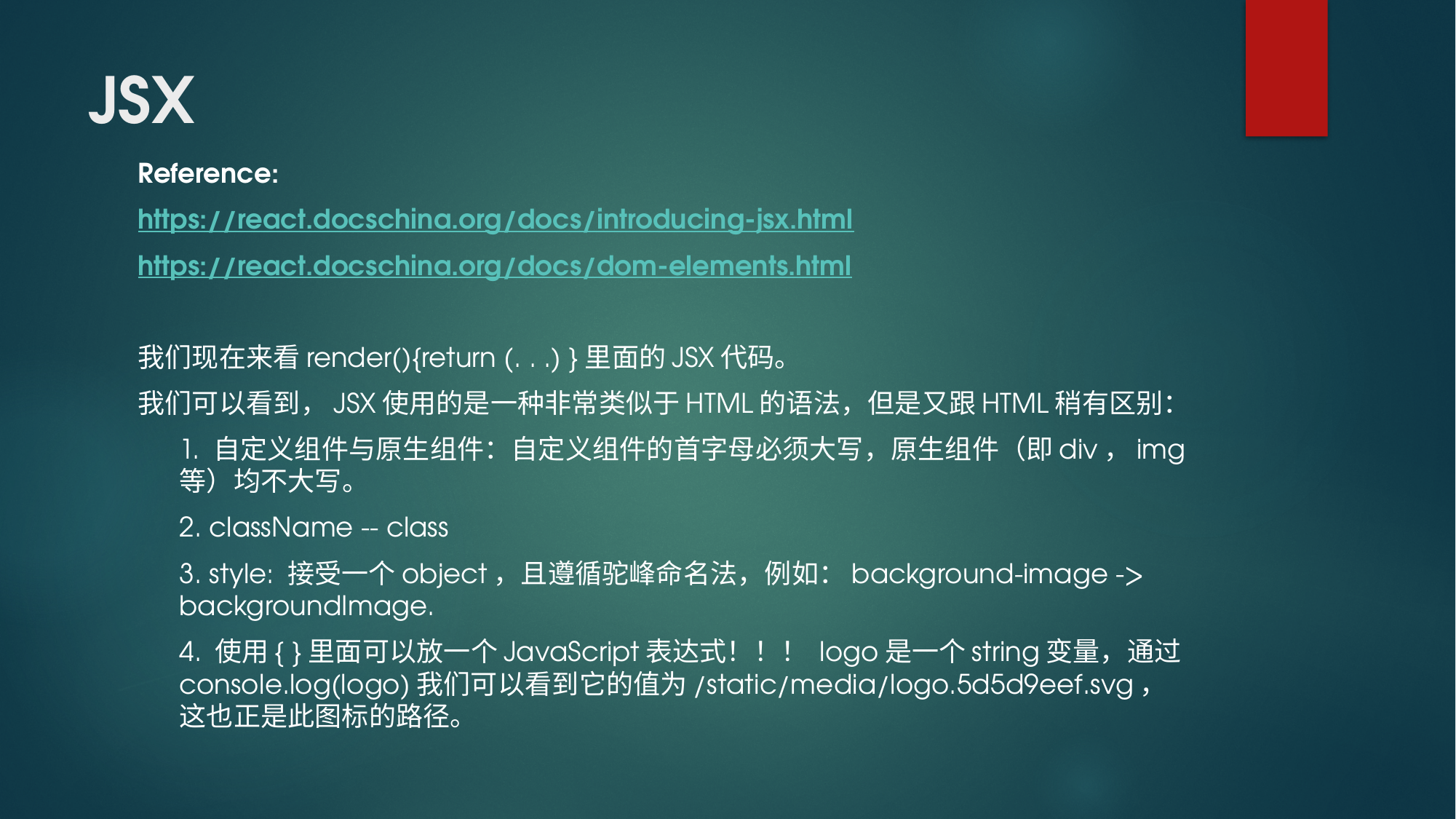

# JSX
Reference:
https://react.docschina.org/docs/introducing-jsx.html
https://react.docschina.org/docs/dom-elements.html

我们现在来看render(){return (. . .) }里面的JSX代码。
我们可以看到，JSX使用的是一种非常类似于HTML的语法，但是又跟HTML稍有区别：
1. 自定义组件与原生组件：自定义组件的首字母必须大写，原生组件（即div，img等）均不大写。
2. className -- class
3. style: 接受一个object，且遵循驼峰命名法，例如：background-image -> backgroundImage.
4. 使用{ }里面可以放一个JavaScript表达式！！！ logo是一个string变量，通过console.log(logo)我们可以看到它的值为/static/media/logo.5d5d9eef.svg，这也正是此图标的路径。